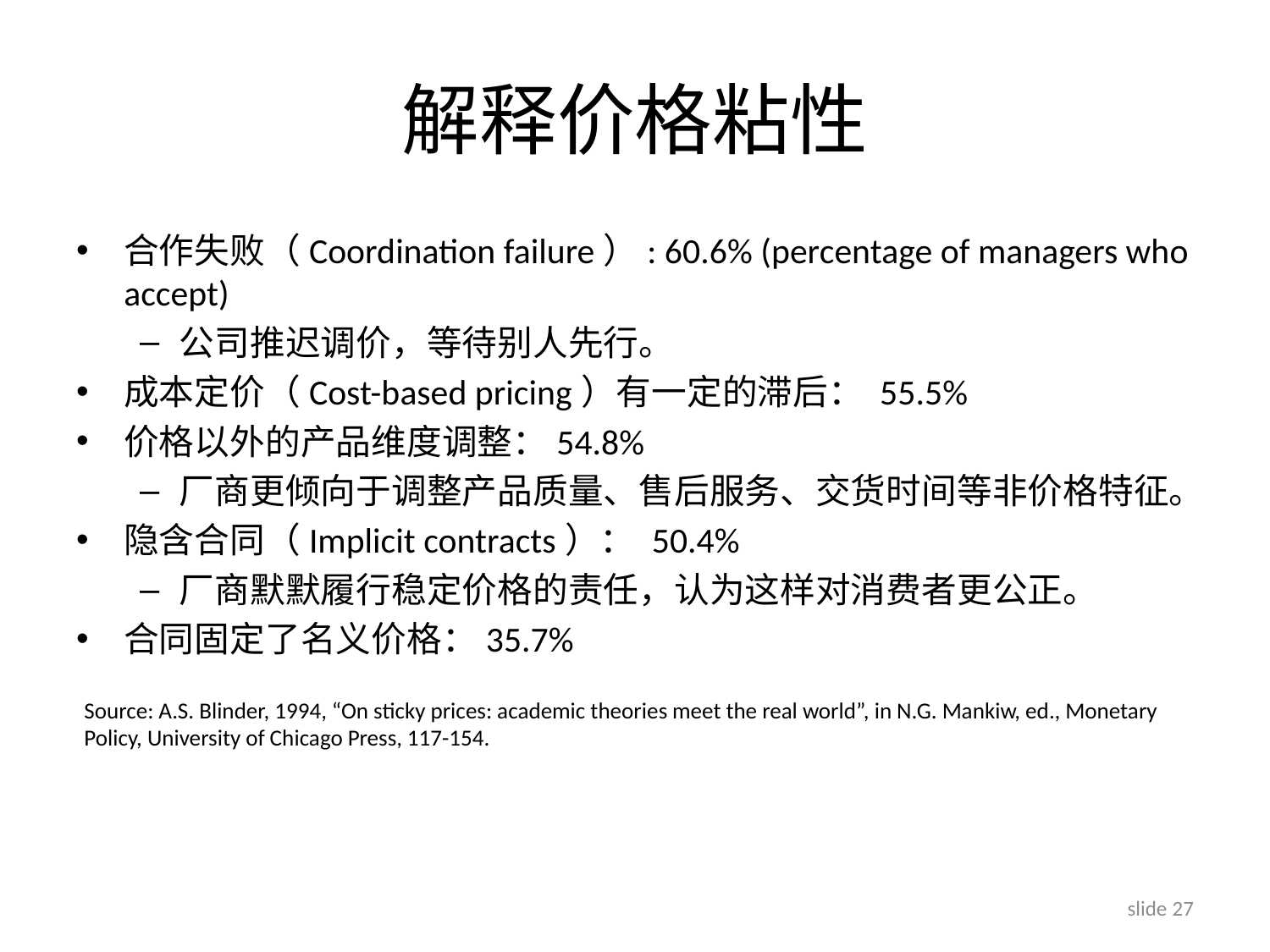

# 解释价格粘性
合作失败（Coordination failure）: 60.6% (percentage of managers who accept)
公司推迟调价，等待别人先行。
成本定价（Cost-based pricing）有一定的滞后： 55.5%
价格以外的产品维度调整：54.8%
厂商更倾向于调整产品质量、售后服务、交货时间等非价格特征。
隐含合同（Implicit contracts）： 50.4%
厂商默默履行稳定价格的责任，认为这样对消费者更公正。
合同固定了名义价格：35.7%

Source: A.S. Blinder, 1994, “On sticky prices: academic theories meet the real world”, in N.G. Mankiw, ed., Monetary Policy, University of Chicago Press, 117-154.
slide 27